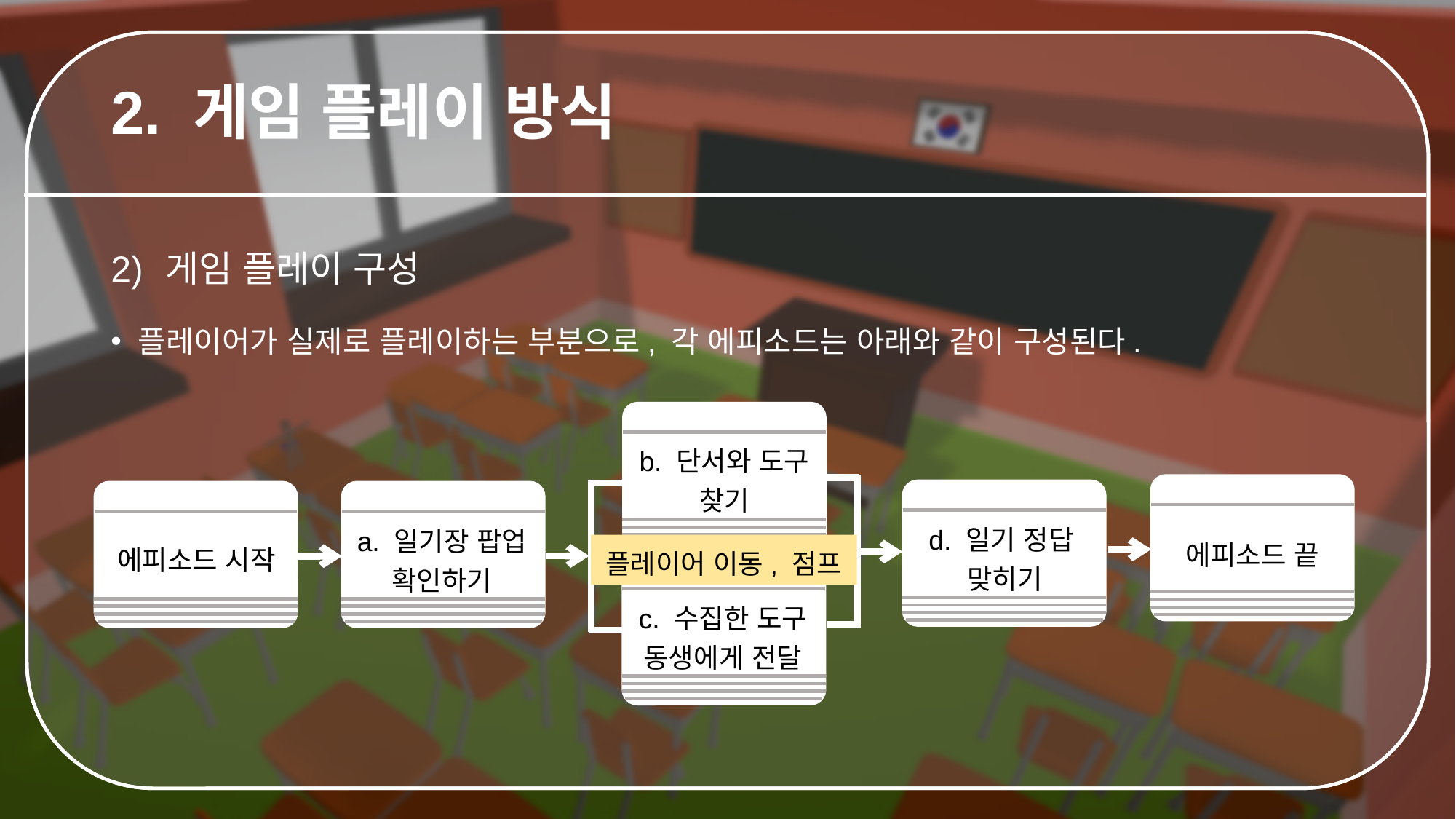

# 2. 게임 플레이 방식
게임 플레이 구성
플레이어가 실제로 플레이하는 부분으로, 각 에피소드는 아래와 같이 구성된다.

b. 단서와 도구
찾기

에피소드 끝

d. 일기 정답
맞히기

에피소드 시작

a. 일기장 팝업
확인하기
플레이어 이동, 점프

c. 수집한 도구
동생에게 전달